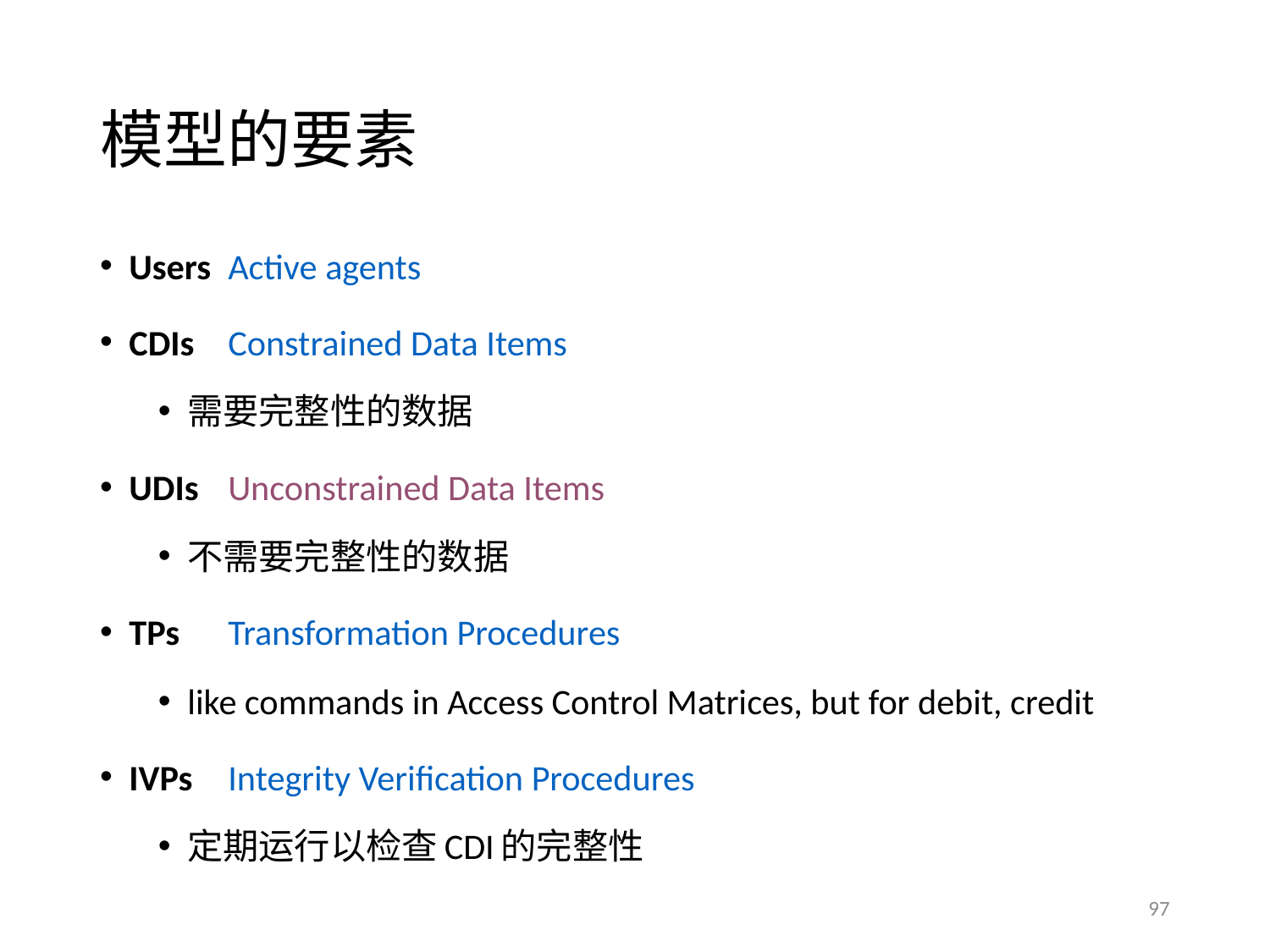

# 模型的要素
Users		Active agents
CDIs		Constrained Data Items
需要完整性的数据
UDIs		Unconstrained Data Items
不需要完整性的数据
TPs		Transformation Procedures
like commands in Access Control Matrices, but for debit, credit
IVPs		Integrity Verification Procedures
定期运行以检查CDI的完整性
97